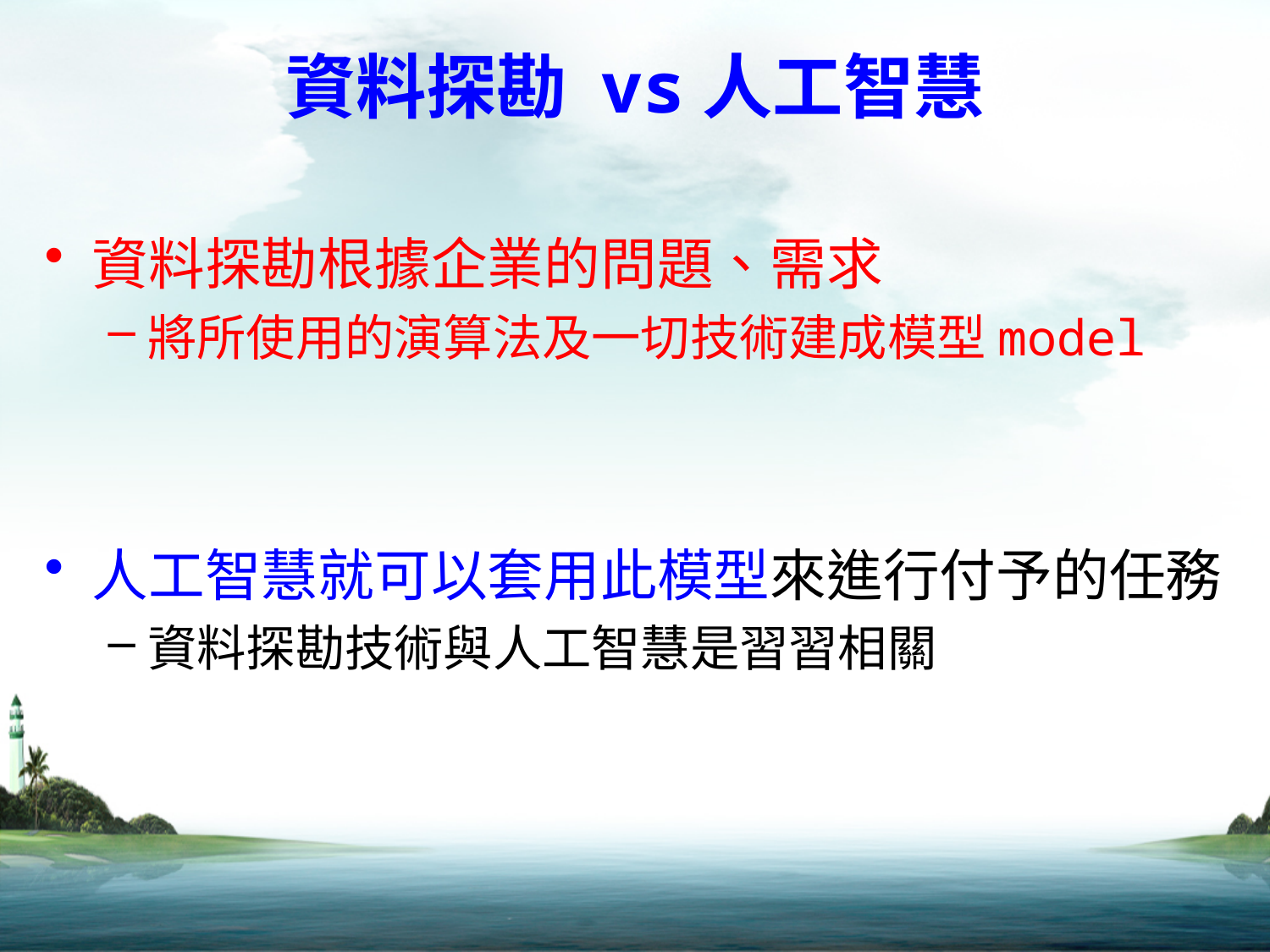

# 資料探勘 vs人工智慧
資料探勘根據企業的問題、需求
將所使用的演算法及一切技術建成模型model

人工智慧就可以套用此模型來進行付予的任務
資料探勘技術與人工智慧是習習相關